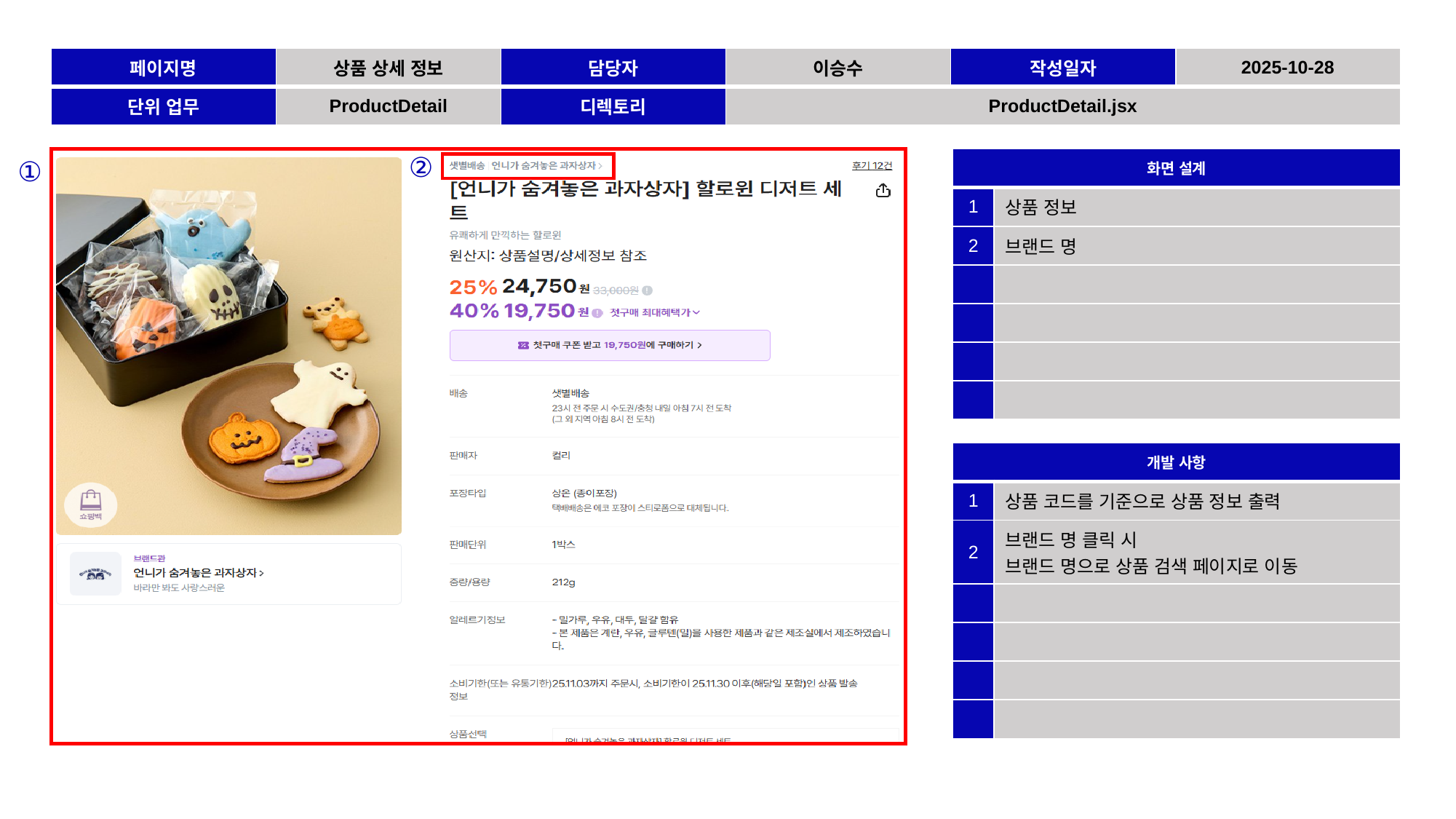

| 페이지명 | 상품 상세 정보 | 담당자 | 이승수 | 작성일자 | 2025-10-28 |
| --- | --- | --- | --- | --- | --- |
| 단위 업무 | ProductDetail | 디렉토리 | ProductDetail.jsx |  |  |
②
①

| 화면 설계 |  |
| --- | --- |
| 1 | 상품 정보 |
| 2 | 브랜드 명 |
|  |  |
|  |  |
|  |  |
|  |  |

| 개발 사항 |  |
| --- | --- |
| 1 | 상품 코드를 기준으로 상품 정보 출력 |
| 2 | 브랜드 명 클릭 시 브랜드 명으로 상품 검색 페이지로 이동 |
|  |  |
|  |  |
|  |  |
|  |  |